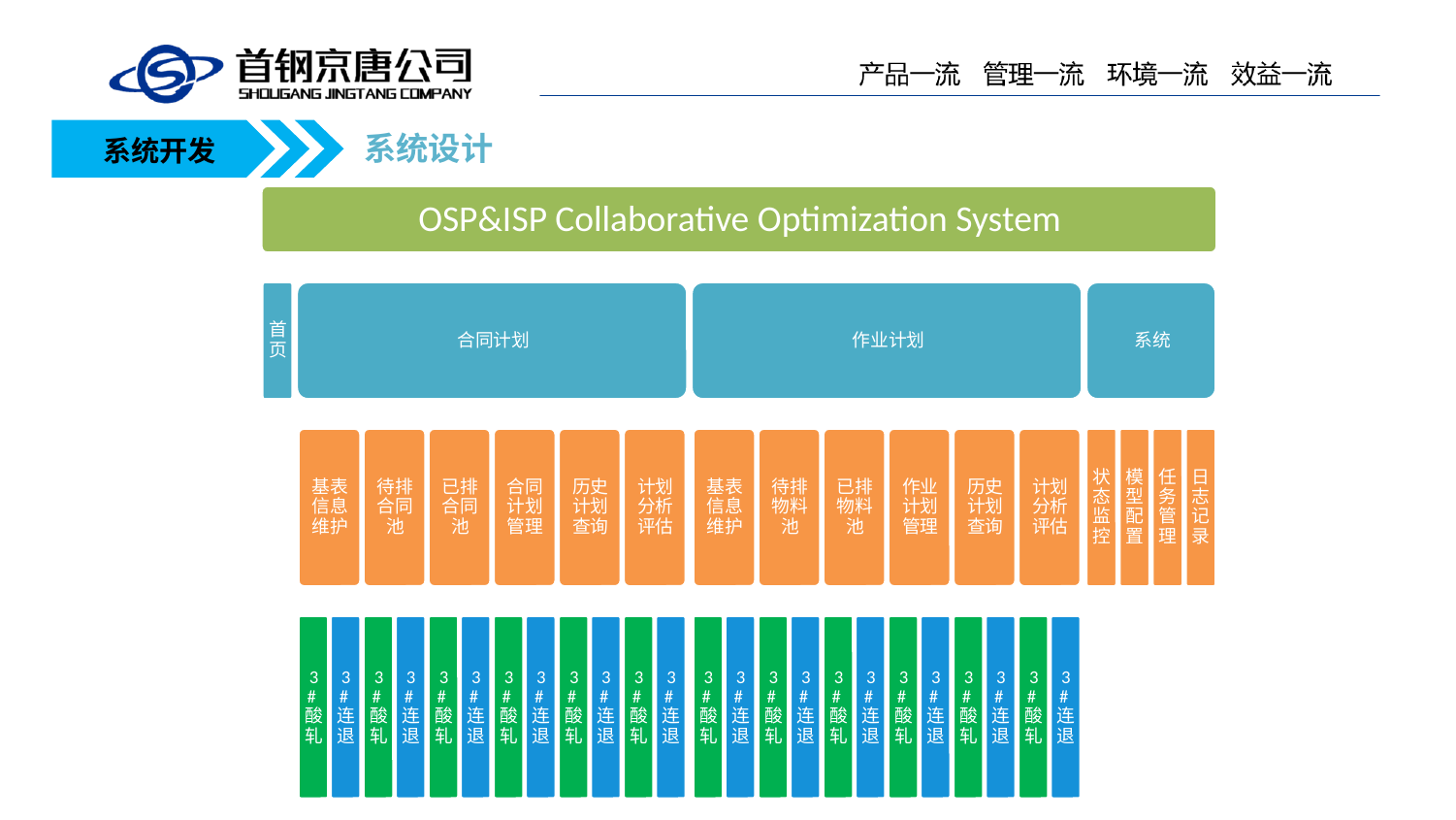

系统设计
系统开发
OSP&ISP Collaborative Optimization System
首页
合同计划
基表信息维护
3#酸轧
3#连退
待排合同池
3#酸轧
3#连退
已排合同池
3#酸轧
3#连退
合同计划管理
3#酸轧
3#连退
历史计划查询
3#酸轧
3#连退
计划分析评估
3#酸轧
3#连退
作业计划
基表信息维护
3#酸轧
3#连退
待排物料池
3#酸轧
3#连退
已排物料池
3#酸轧
3#连退
作业计划管理
3#酸轧
3#连退
历史计划查询
3#酸轧
3#连退
计划分析评估
3#酸轧
3#连退
系统
状态监控
模型配置
任务管理
日志记录